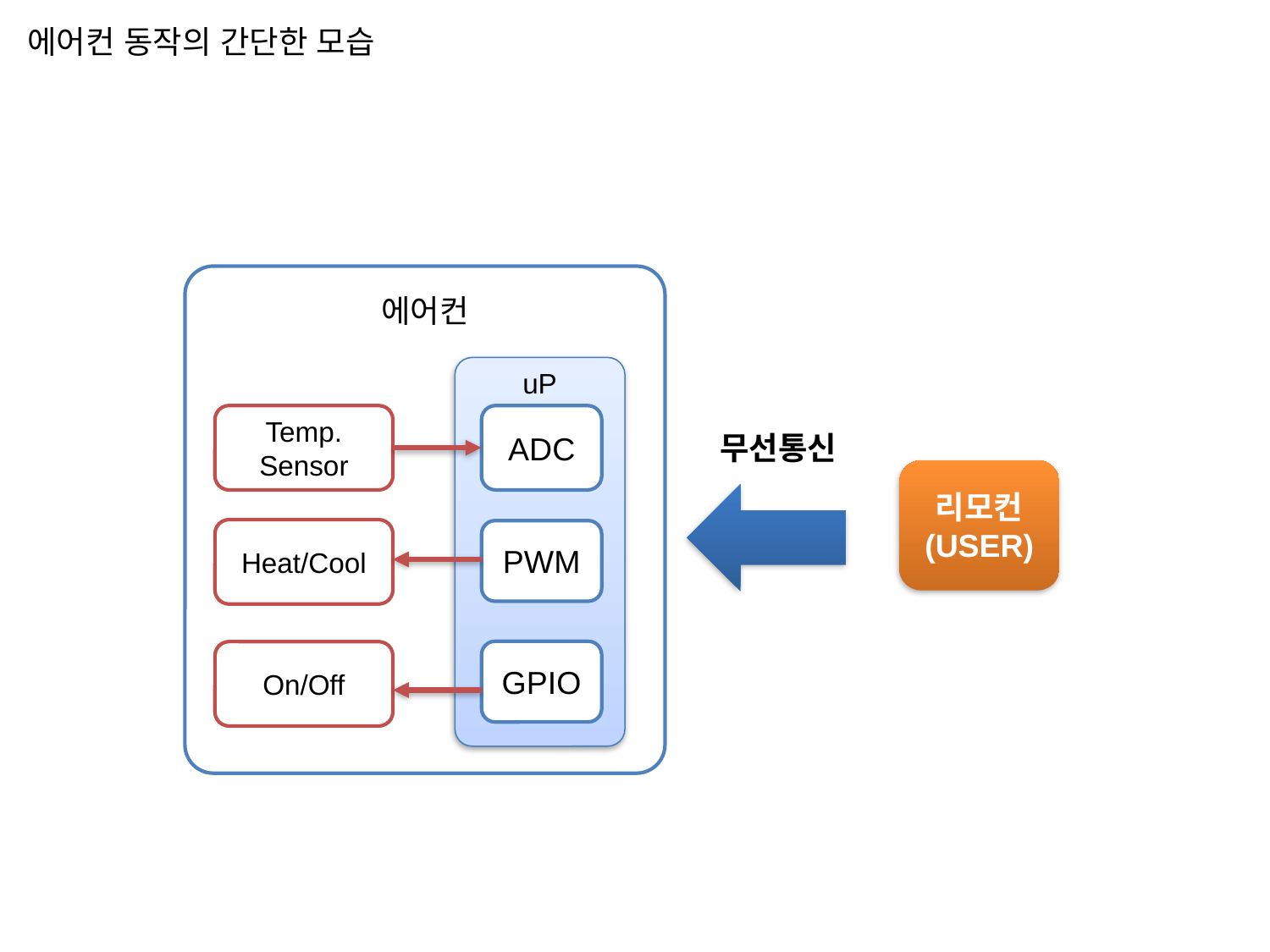

에어컨 동작의 간단한 모습
에어컨

uP

Temp. Sensor
ADC
무선통신
리모컨
(USER)

Heat/Cool
PWM
GPIO
On/Off